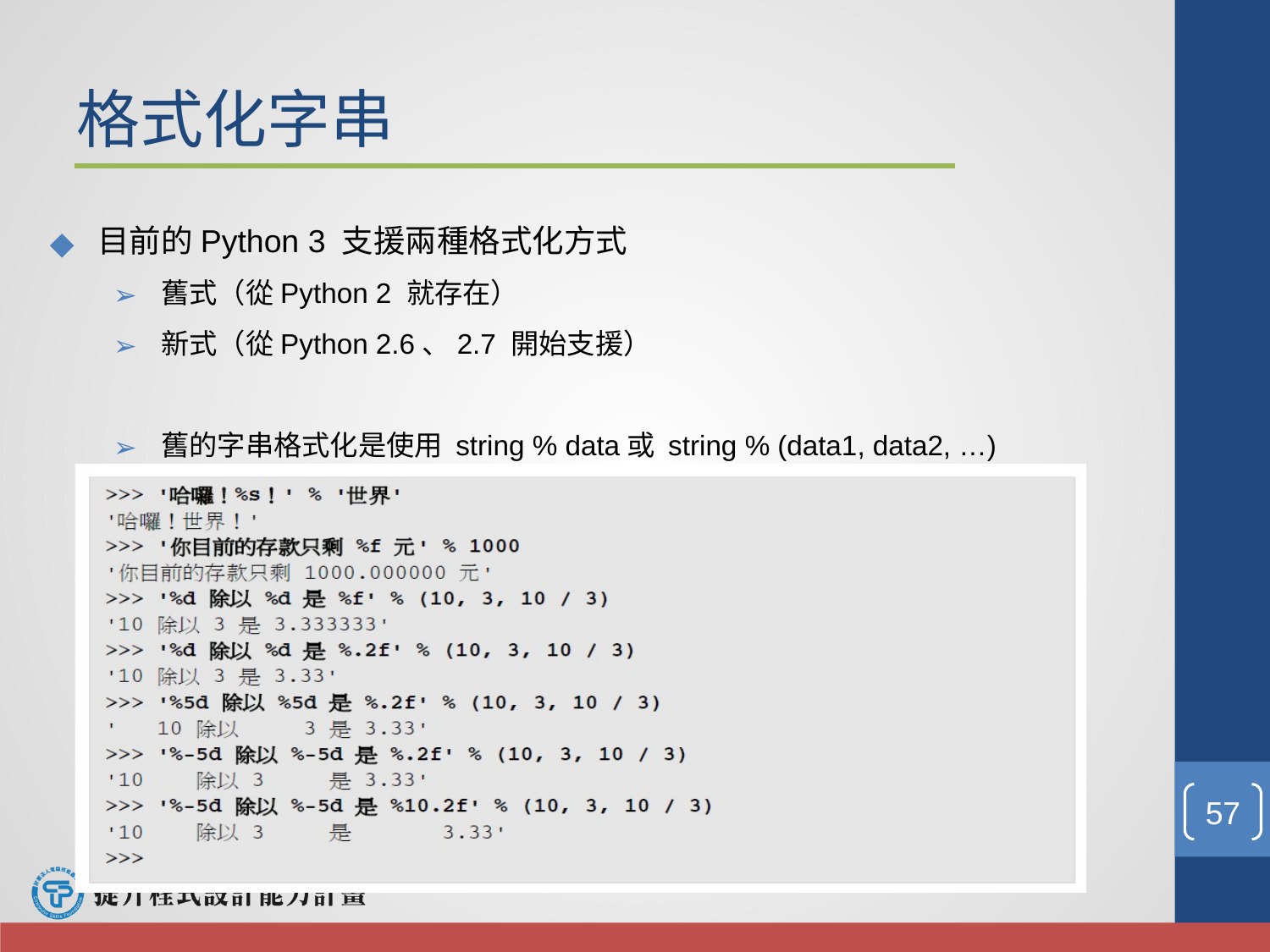

格式化字串
目前的Python 3 支援兩種格式化方式
舊式（從Python 2 就存在）
新式（從Python 2.6、2.7 開始支援）

舊的字串格式化是使用 string % data或 string % (data1, data2, …)

57